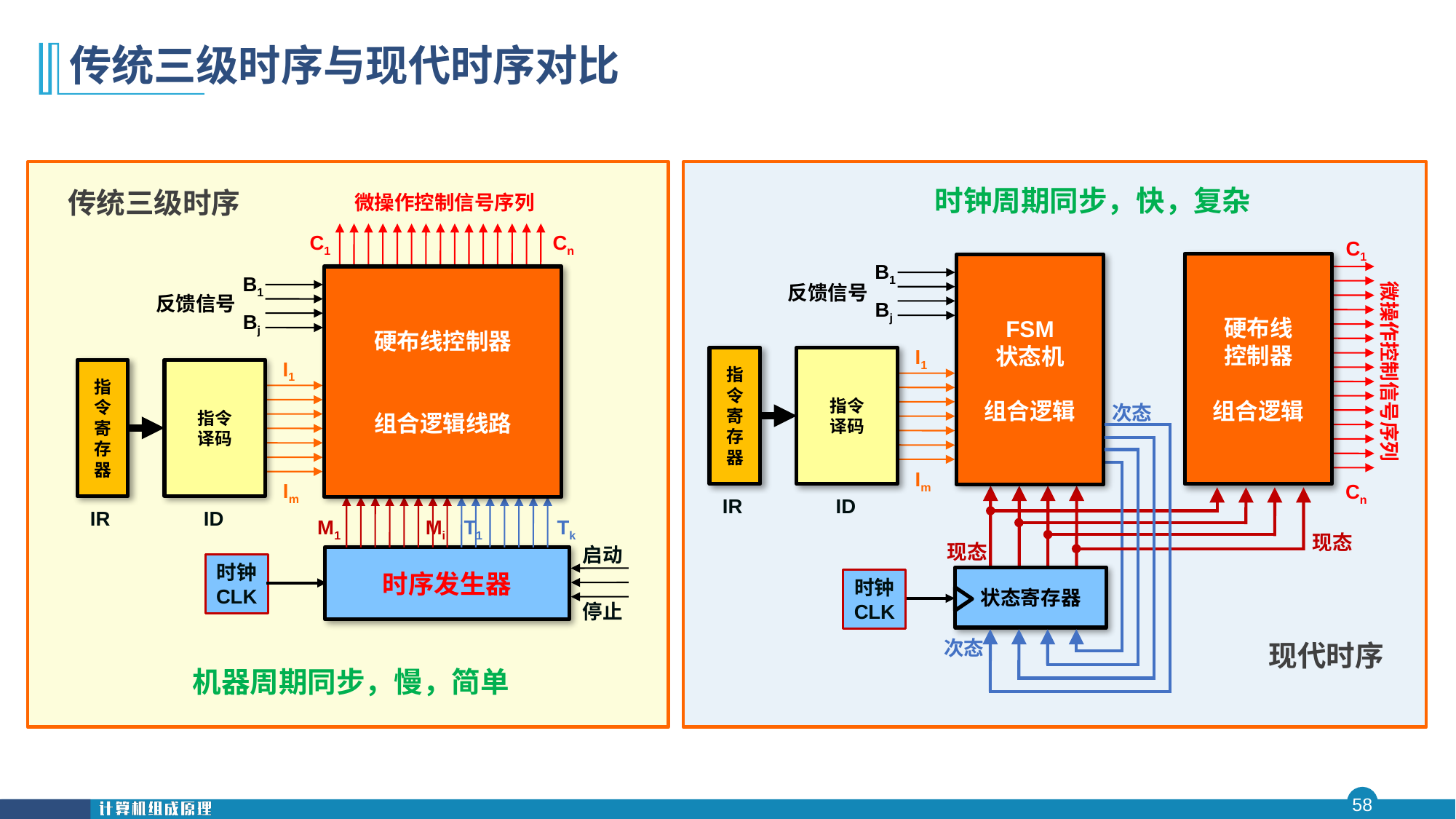

# 传统三级时序与现代时序对比
时钟周期同步，快，复杂
传统三级时序

微操作控制信号序列

C1
Cn
B1
Bj

硬布线控制器

组合逻辑线路

反馈信号
I1
Im
指令
译码
指令寄存器

IR
ID
M1
Mi
T1
Tk
启动
时序发生器
时钟
CLK

停止

B1
硬布线
控制器

组合逻辑
FSM
状态机

组合逻辑

反馈信号

Bj
I1

指令
译码
指令寄存器
C1
Cn
微操作控制信号序列

次态

Im

IR
ID
现态
现态
状态寄存器
时钟
CLK

次态
机器周期同步，慢，简单
现代时序